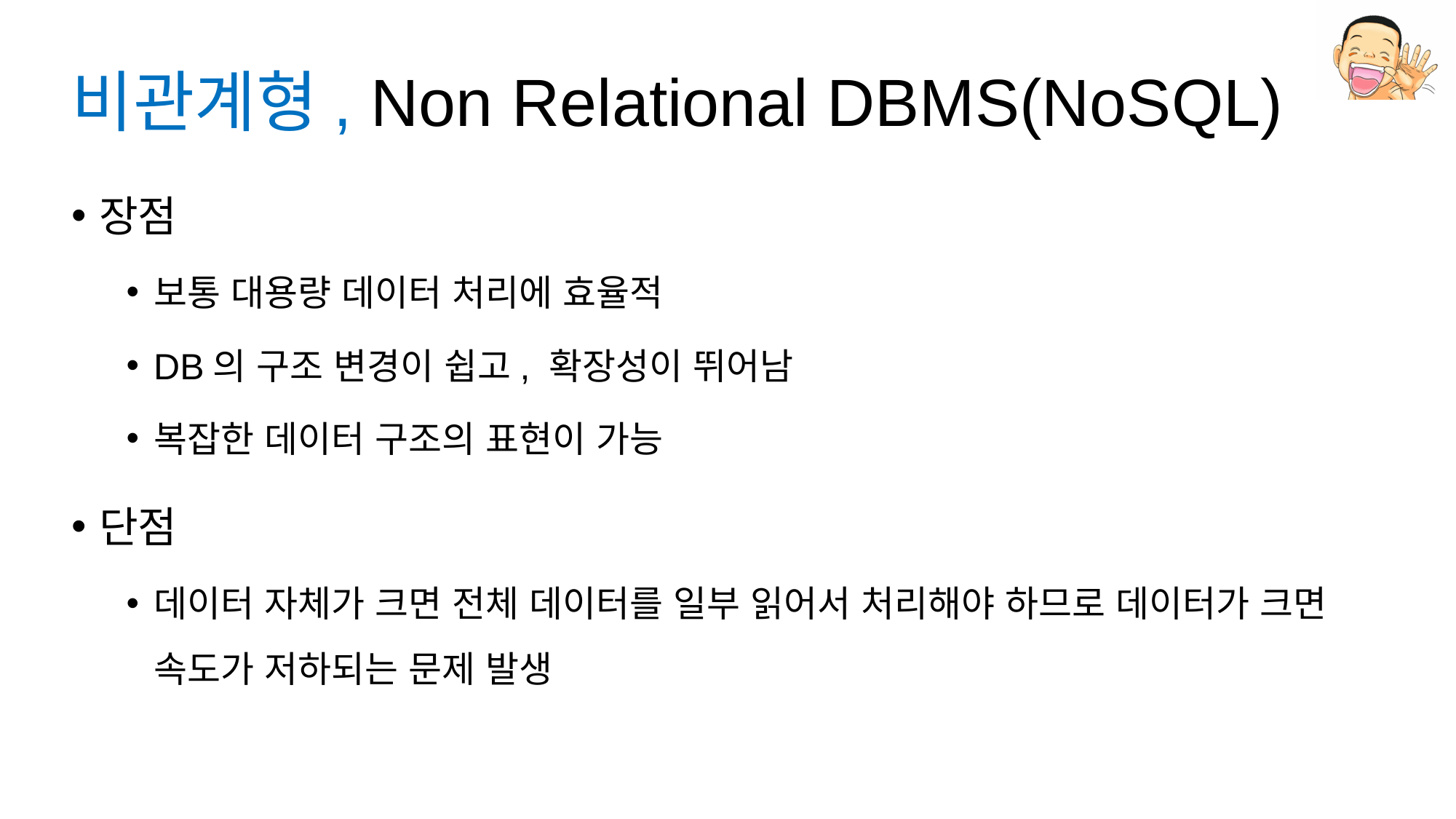

# 비관계형, Non Relational DBMS(NoSQL)
장점
보통 대용량 데이터 처리에 효율적
DB의 구조 변경이 쉽고, 확장성이 뛰어남
복잡한 데이터 구조의 표현이 가능
단점
데이터 자체가 크면 전체 데이터를 일부 읽어서 처리해야 하므로 데이터가 크면 속도가 저하되는 문제 발생